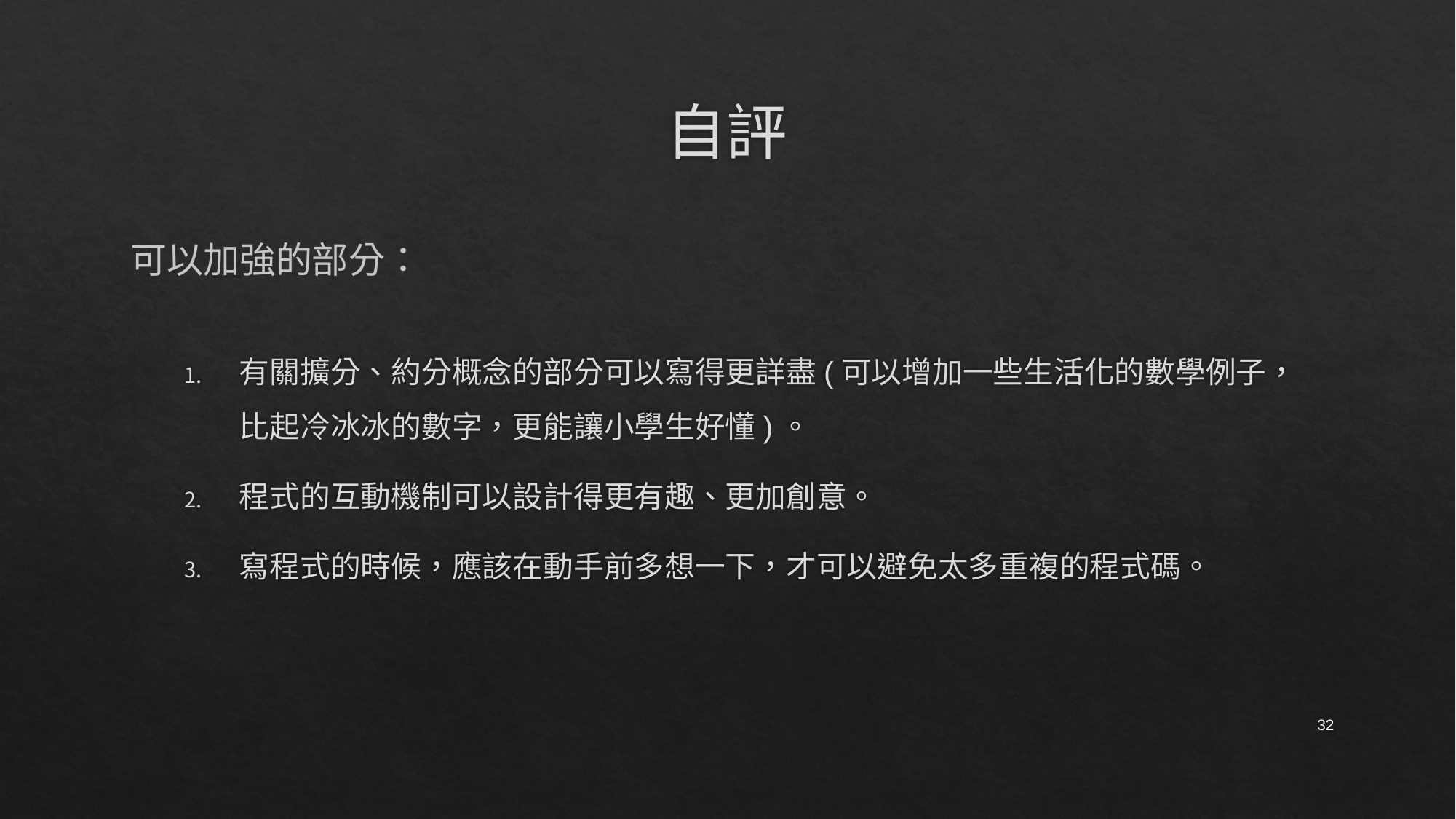

# 自評
可以加強的部分：
有關擴分、約分概念的部分可以寫得更詳盡(可以增加一些生活化的數學例子，比起冷冰冰的數字，更能讓小學生好懂)。
程式的互動機制可以設計得更有趣、更加創意。
寫程式的時候，應該在動手前多想一下，才可以避免太多重複的程式碼。
32